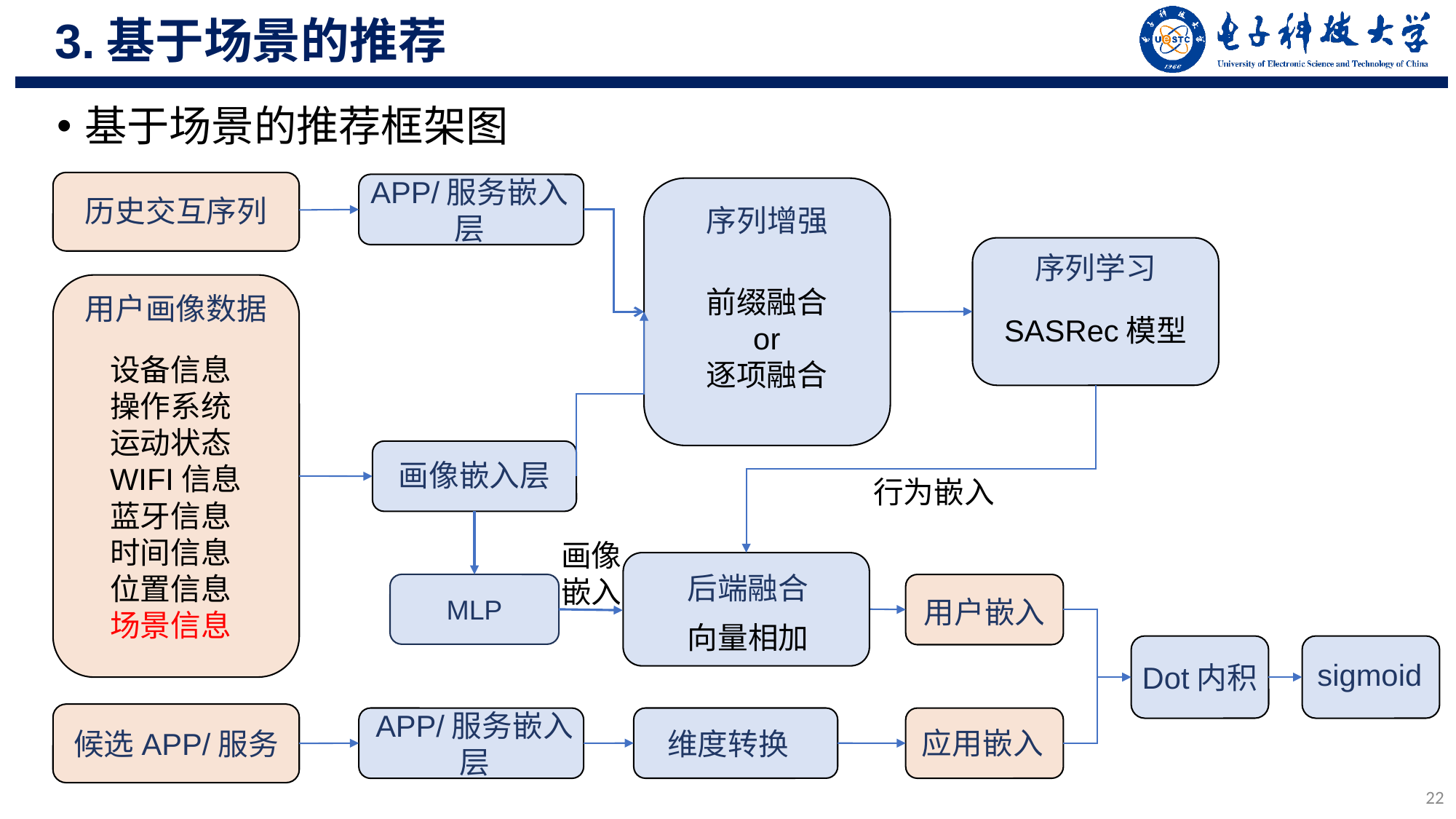

3.基于场景的推荐
基于场景的推荐框架图

APP/服务嵌入层
历史交互序列
序列增强

序列学习
前缀融合
or
逐项融合
SASRec模型

用户画像数据
设备信息操作系统运动状态WIFI信息蓝牙信息时间信息位置信息
场景信息

画像嵌入层
行为嵌入
画像嵌入

后端融合
MLP

用户嵌入
向量相加

sigmoid
Dot内积

应用嵌入
维度转换
APP/服务嵌入层
候选APP/服务
22